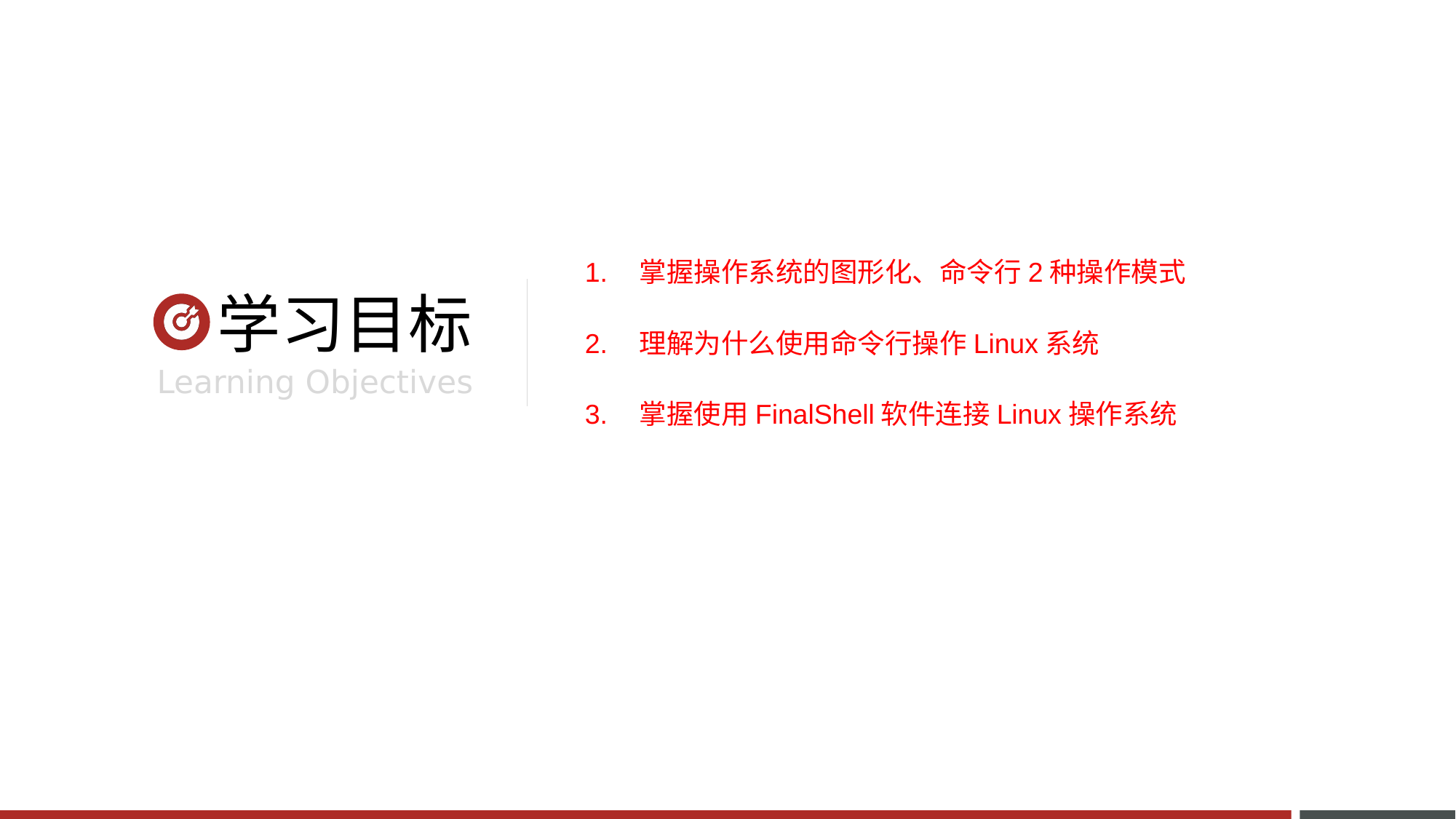

掌握操作系统的图形化、命令行2种操作模式
理解为什么使用命令行操作Linux系统
掌握使用FinalShell软件连接Linux操作系统